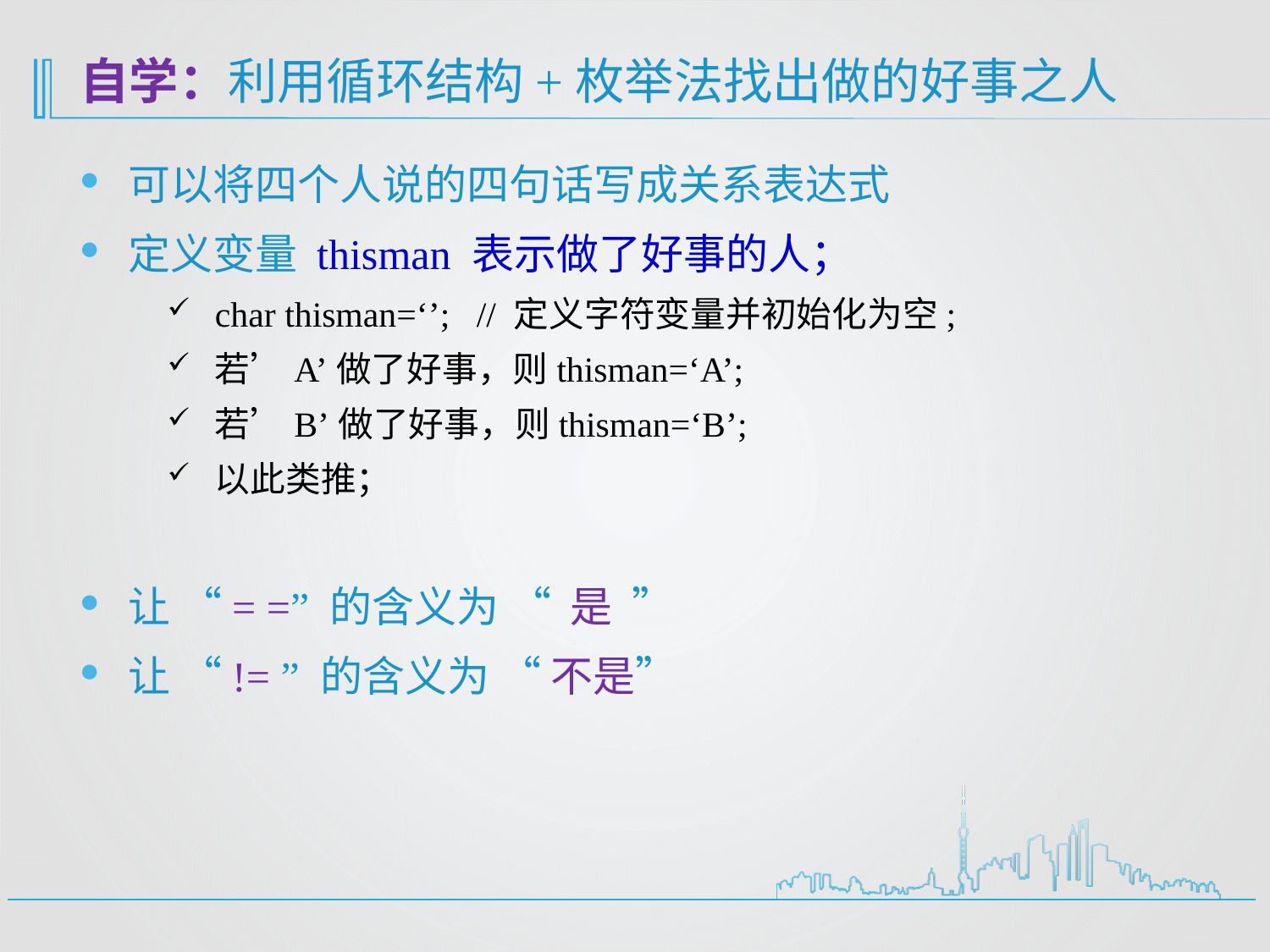

# 自学：利用循环结构+枚举法找出做的好事之人
可以将四个人说的四句话写成关系表达式
定义变量 thisman 表示做了好事的人；
char thisman=‘’;   // 定义字符变量并初始化为空;
若’A’做了好事，则thisman=‘A’;
若’B’做了好事，则thisman=‘B’;
以此类推；

让 “= =” 的含义为 “  是  ”
让 “!= ” 的含义为 “ 不是”